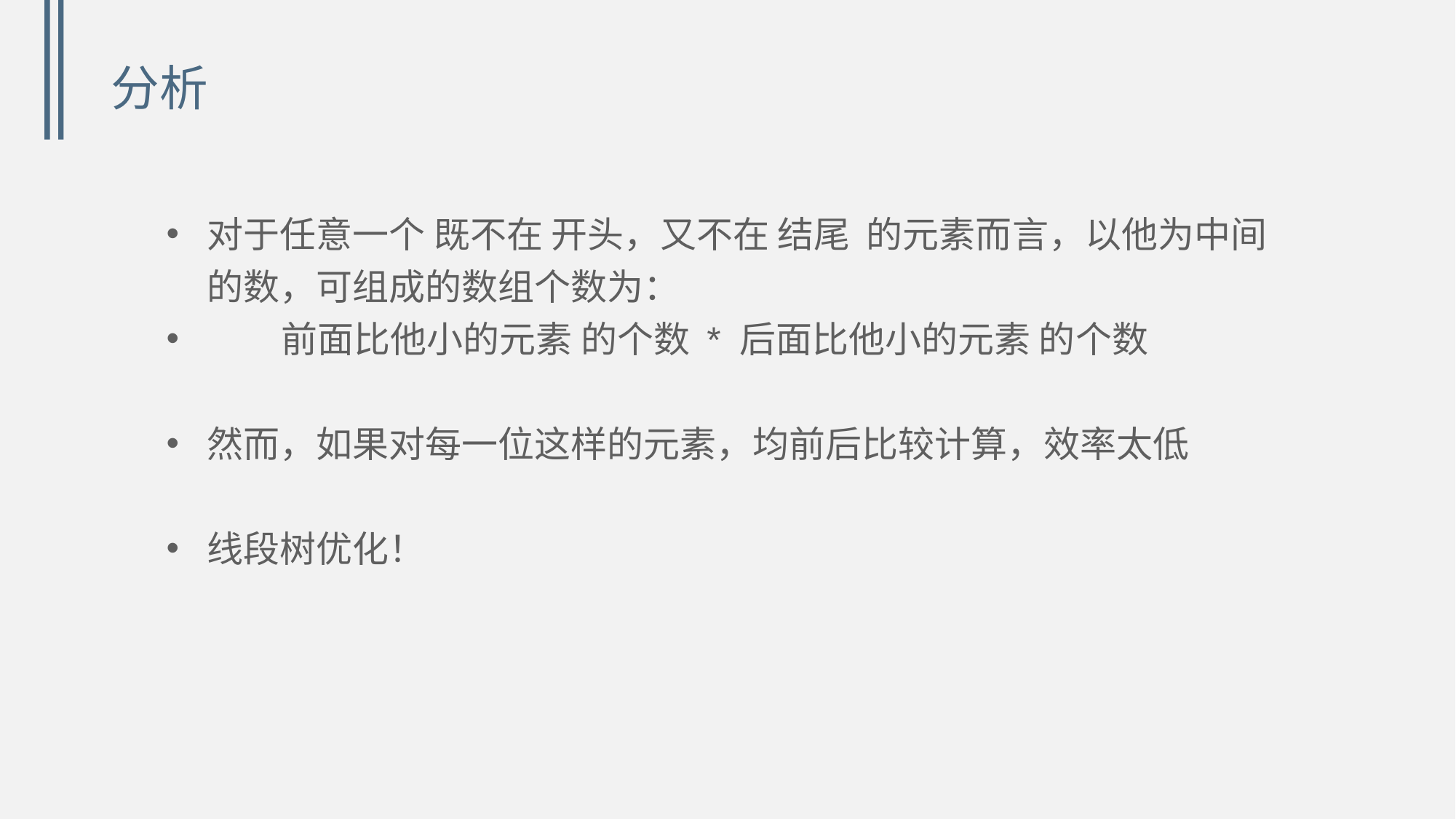

# 分析
对于任意一个 既不在 开头，又不在 结尾  的元素而言，以他为中间的数，可组成的数组个数为：
        前面比他小的元素 的个数 * 后面比他小的元素 的个数

然而，如果对每一位这样的元素，均前后比较计算，效率太低

线段树优化！